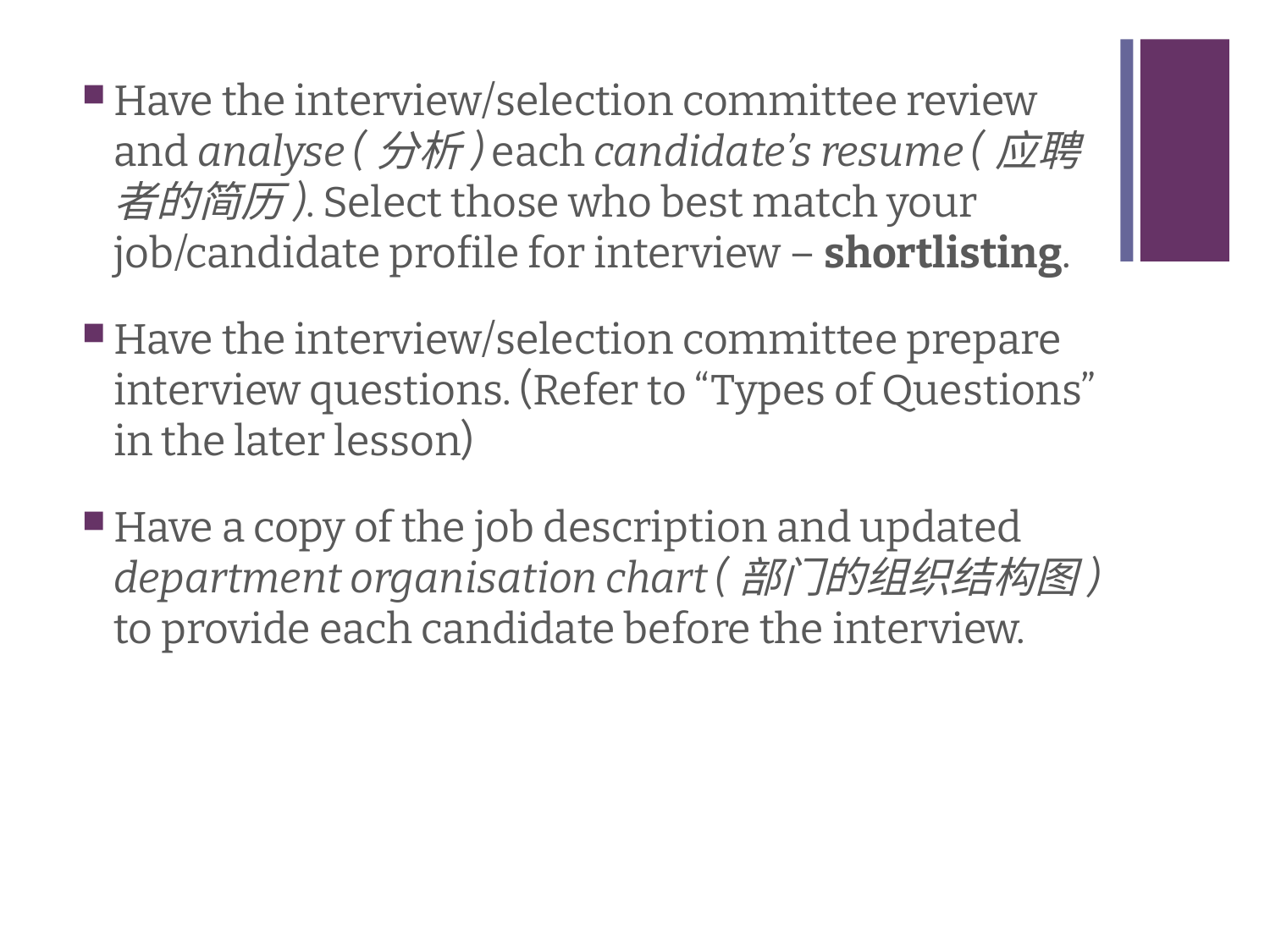

#
Have the interview/selection committee review and analyse (分析) each candidate’s resume (应聘者的简历). Select those who best match your job/candidate profile for interview – shortlisting.
Have the interview/selection committee prepare interview questions. (Refer to “Types of Questions” in the later lesson)
Have a copy of the job description and updated department organisation chart (部门的组织结构图) to provide each candidate before the interview.